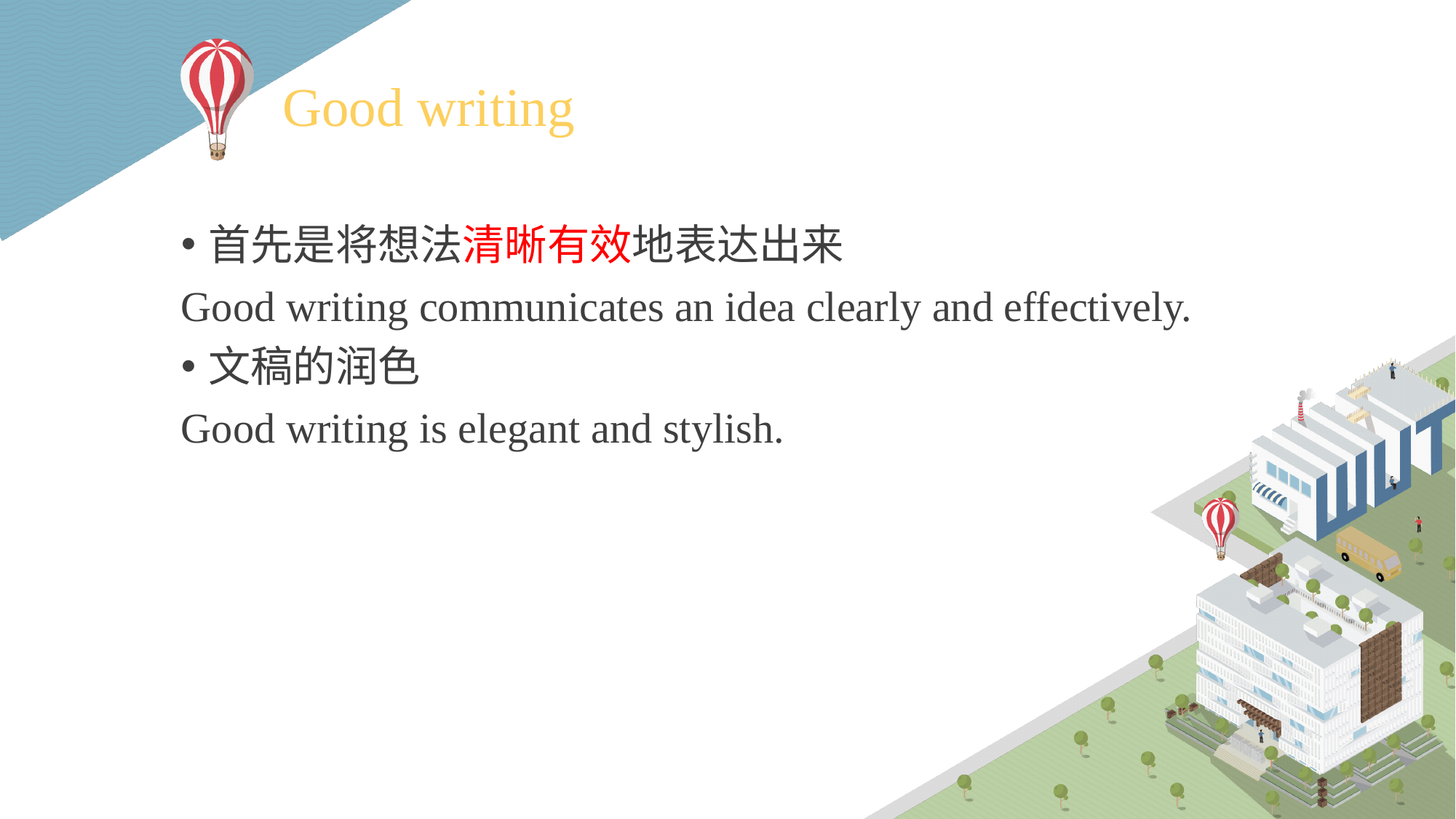

# Good writing
首先是将想法清晰有效地表达出来
Good writing communicates an idea clearly and effectively.
文稿的润色
Good writing is elegant and stylish.